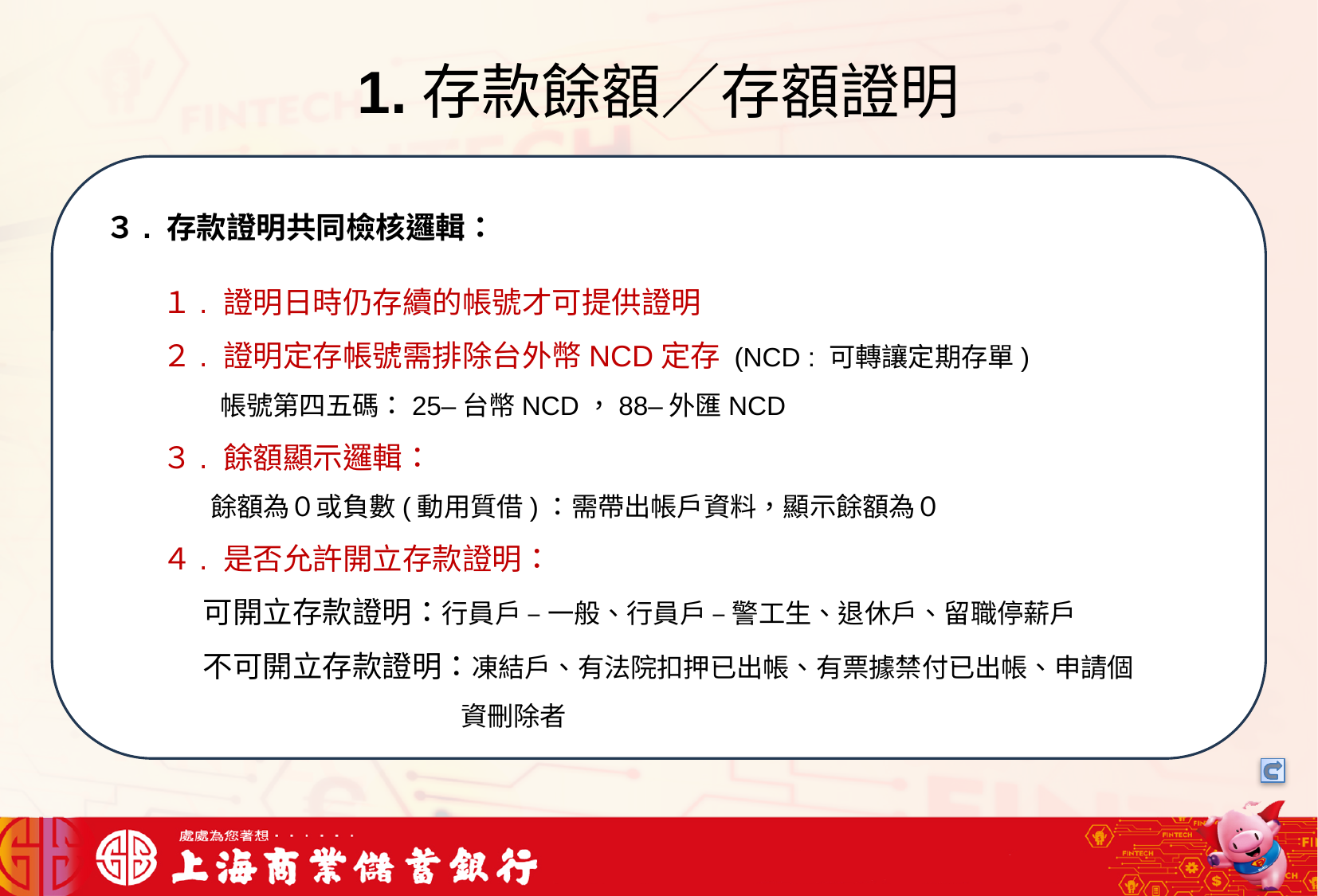

# 1.存款餘額／存額證明
我們可以將信用卡相關資料存在一個檔案中，將這些檔案中的文字進行詞向量的轉換，把文字轉成數字向量存在向量資料庫中，透過檢索器在向量資料庫搜尋與用戶問題最接近的資訊，透過生成器，生成最合適的答案回覆用戶
３. 存款證明共同檢核邏輯：
１. 證明日時仍存續的帳號才可提供證明
２. 證明定存帳號需排除台外幣NCD定存 (NCD : 可轉讓定期存單)
       帳號第四五碼：25–台幣NCD，88–外匯NCD
３. 餘額顯示邏輯：
       餘額為０或負數(動用質借)：需帶出帳戶資料，顯示餘額為０
４. 是否允許開立存款證明：
      可開立存款證明：行員戶 – 一般、行員戶 – 警工生、退休戶、留職停薪戶
      不可開立存款證明：凍結戶、有法院扣押已出帳、有票據禁付已出帳、申請個		          資刪除者